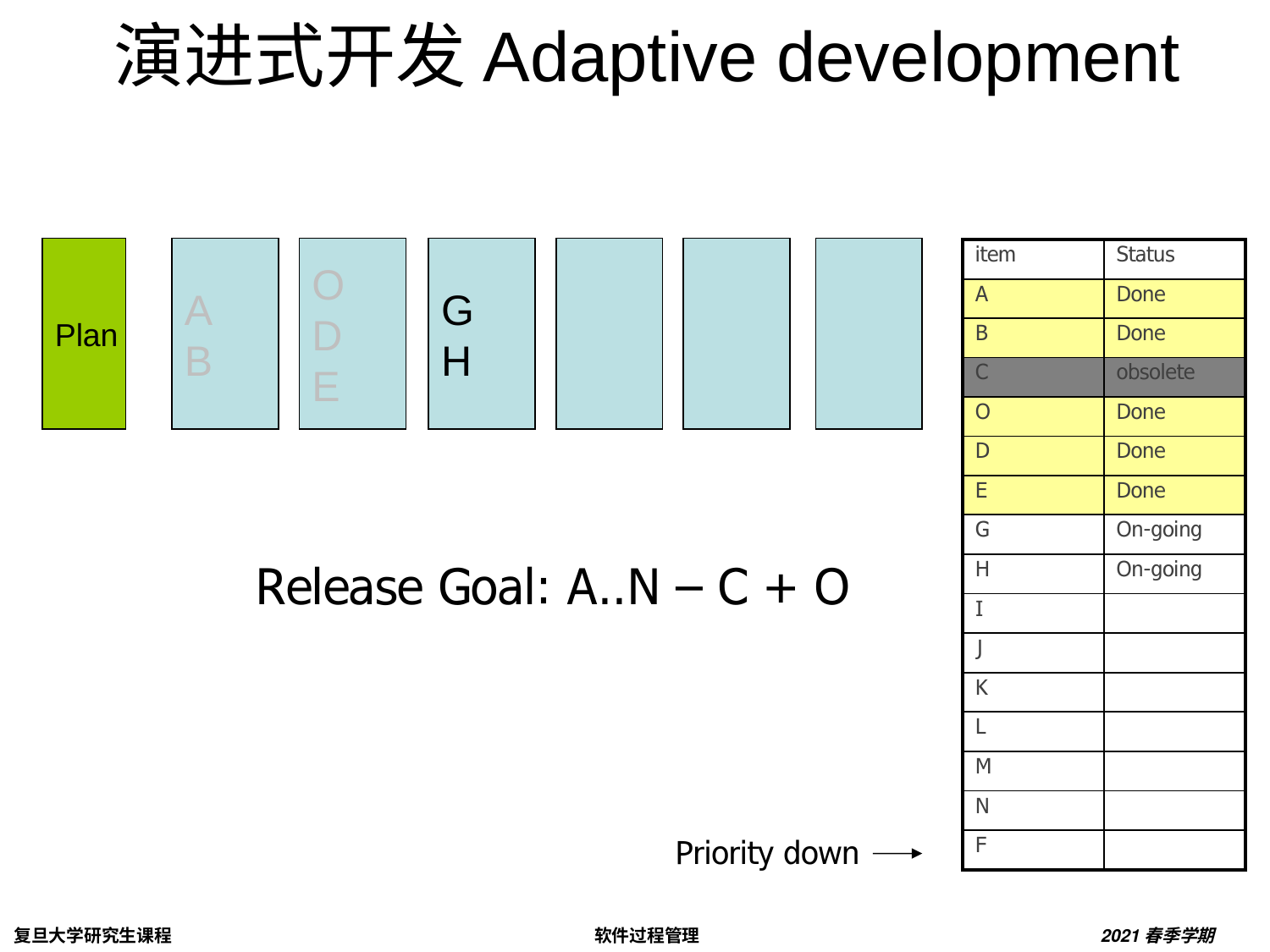

演进式开发Adaptive development
Plan
A
B
O
D
E
G
H

| item | Status |
| --- | --- |
| A | Done |
| B | Done |
| C | obsolete |
| O | Done |
| D | Done |
| E | Done |
| G | On-going |
| H | On-going |
| I |  |
| J |  |
| K |  |
| L |  |
| M |  |
| N |  |
| F |  |
Release Goal: A..N – C + O
Priority down